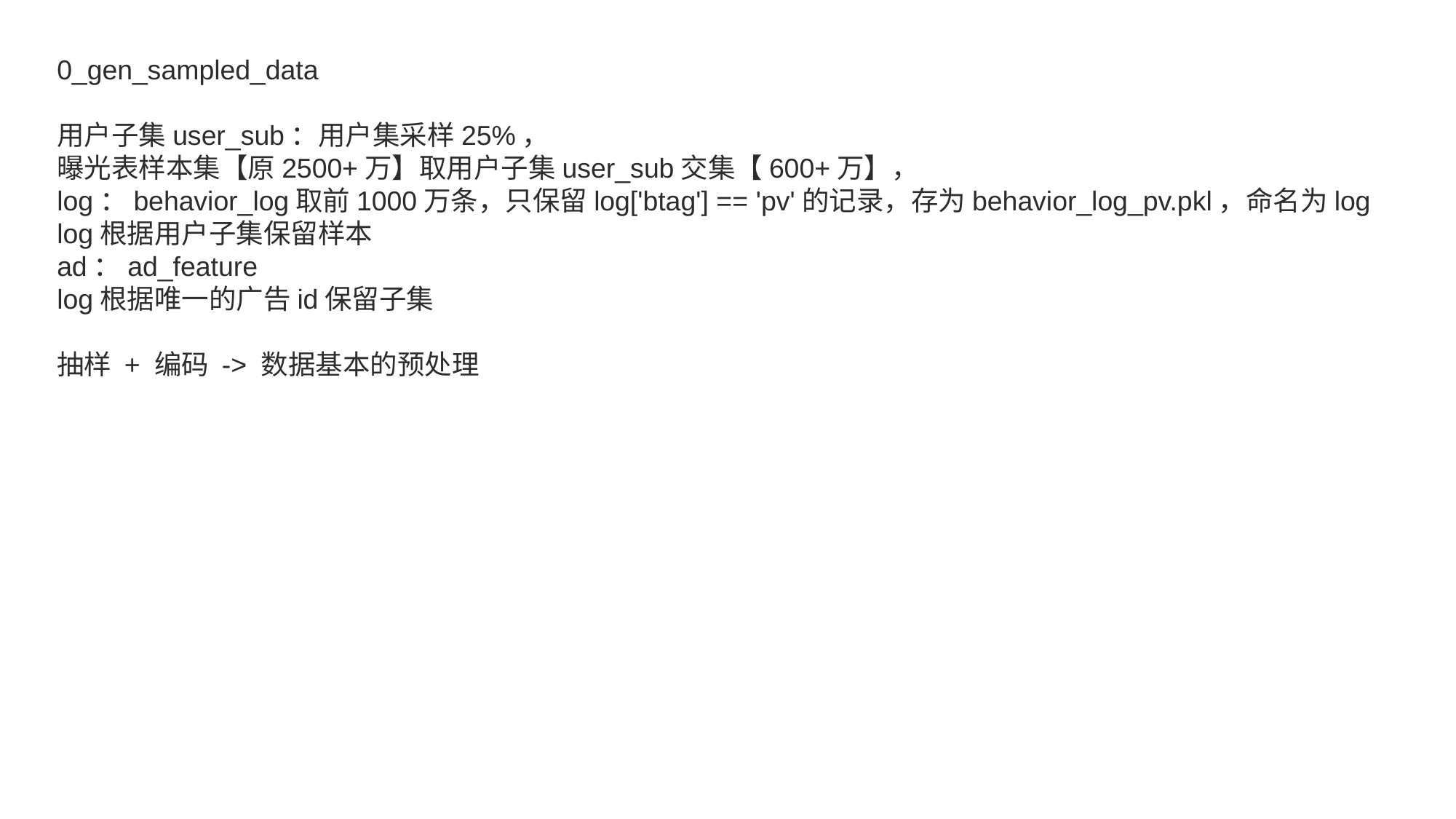

0_gen_sampled_data

用户子集user_sub：用户集采样25%，
曝光表样本集【原2500+万】取用户子集user_sub交集【600+万】，
log：behavior_log取前1000万条，只保留log['btag'] == 'pv'的记录，存为behavior_log_pv.pkl，命名为log
log根据用户子集保留样本
ad：ad_feature
log根据唯一的广告id保留子集

抽样 + 编码 -> 数据基本的预处理